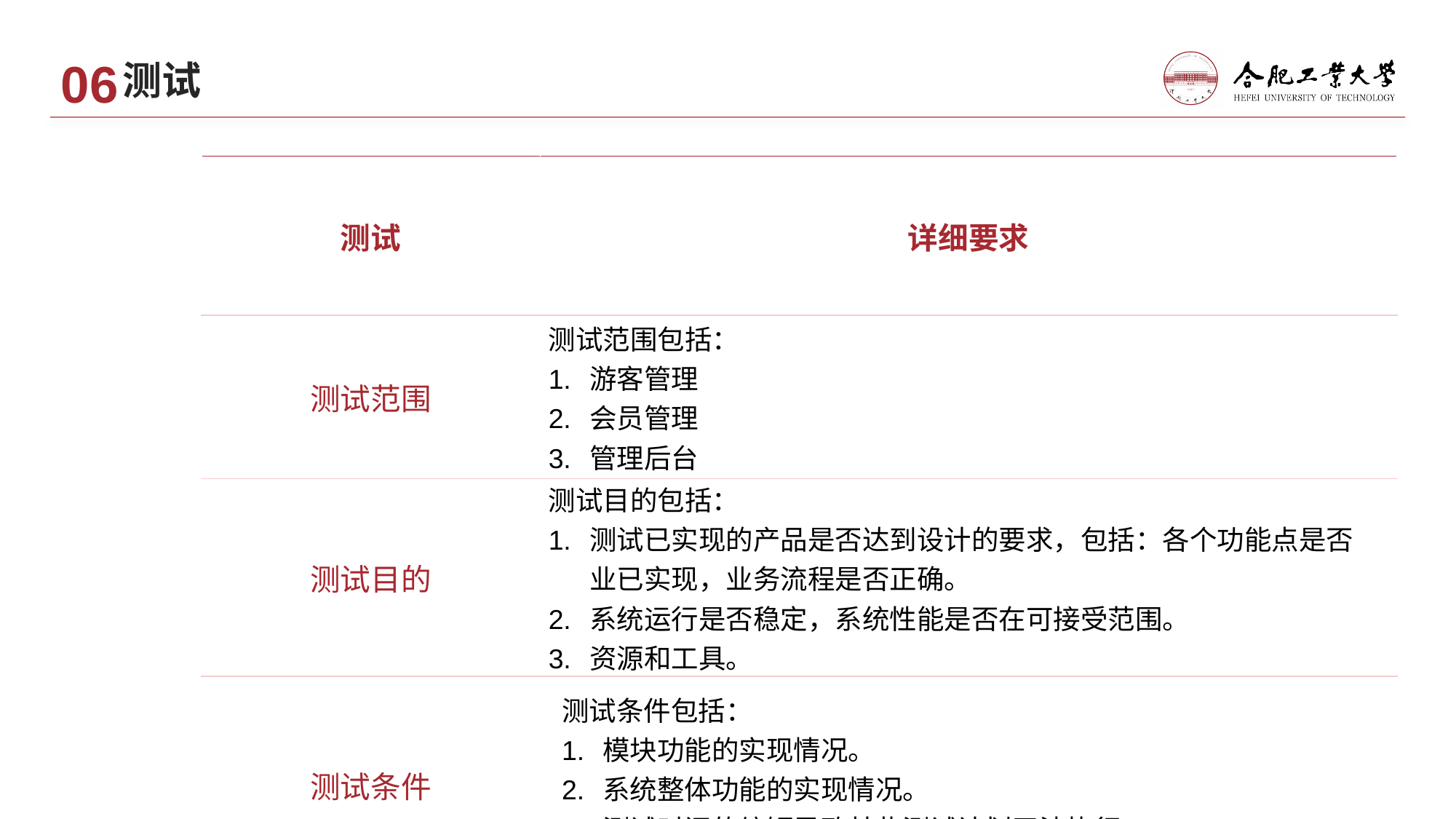

06
测试
| 测试 | 详细要求 |
| --- | --- |
| 测试范围 | 测试范围包括： 游客管理 会员管理 管理后台 |
| 测试目的 | 测试目的包括： 测试已实现的产品是否达到设计的要求，包括：各个功能点是否 业已实现，业务流程是否正确。 系统运行是否稳定，系统性能是否在可接受范围。 资源和工具。 |
| 测试条件 | 测试条件包括： 模块功能的实现情况。 系统整体功能的实现情况。 测试时间的缩短导致某些测试计划无法执行。 |